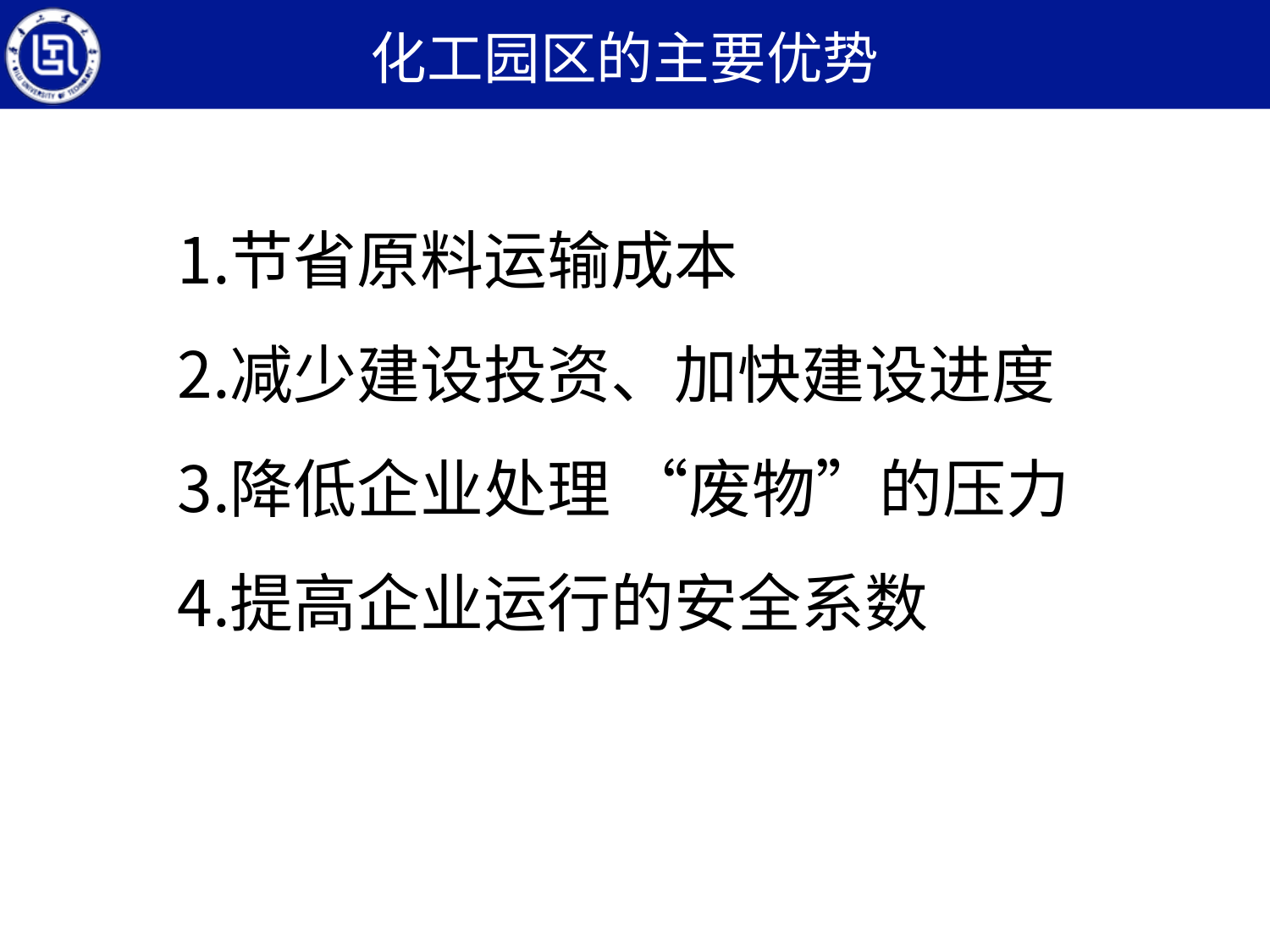

化工园区的主要优势
节省原料运输成本
减少建设投资、加快建设进度
降低企业处理 “废物”的压力
提高企业运行的安全系数